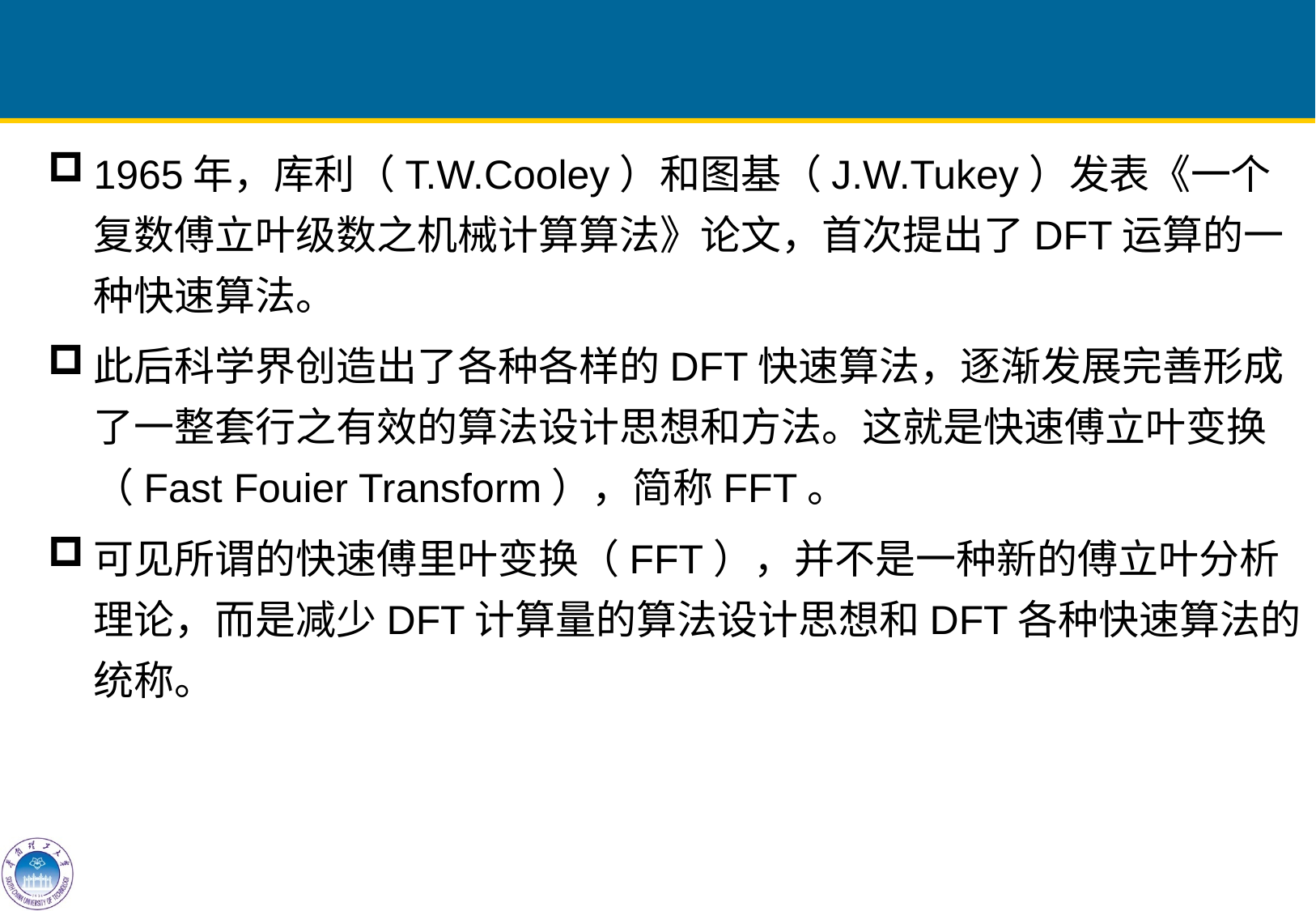

#
1965年，库利（T.W.Cooley）和图基（J.W.Tukey）发表《一个复数傅立叶级数之机械计算算法》论文，首次提出了DFT运算的一种快速算法。
此后科学界创造出了各种各样的DFT快速算法，逐渐发展完善形成了一整套行之有效的算法设计思想和方法。这就是快速傅立叶变换（Fast Fouier Transform），简称FFT。
可见所谓的快速傅里叶变换（FFT），并不是一种新的傅立叶分析理论，而是减少DFT计算量的算法设计思想和DFT各种快速算法的统称。